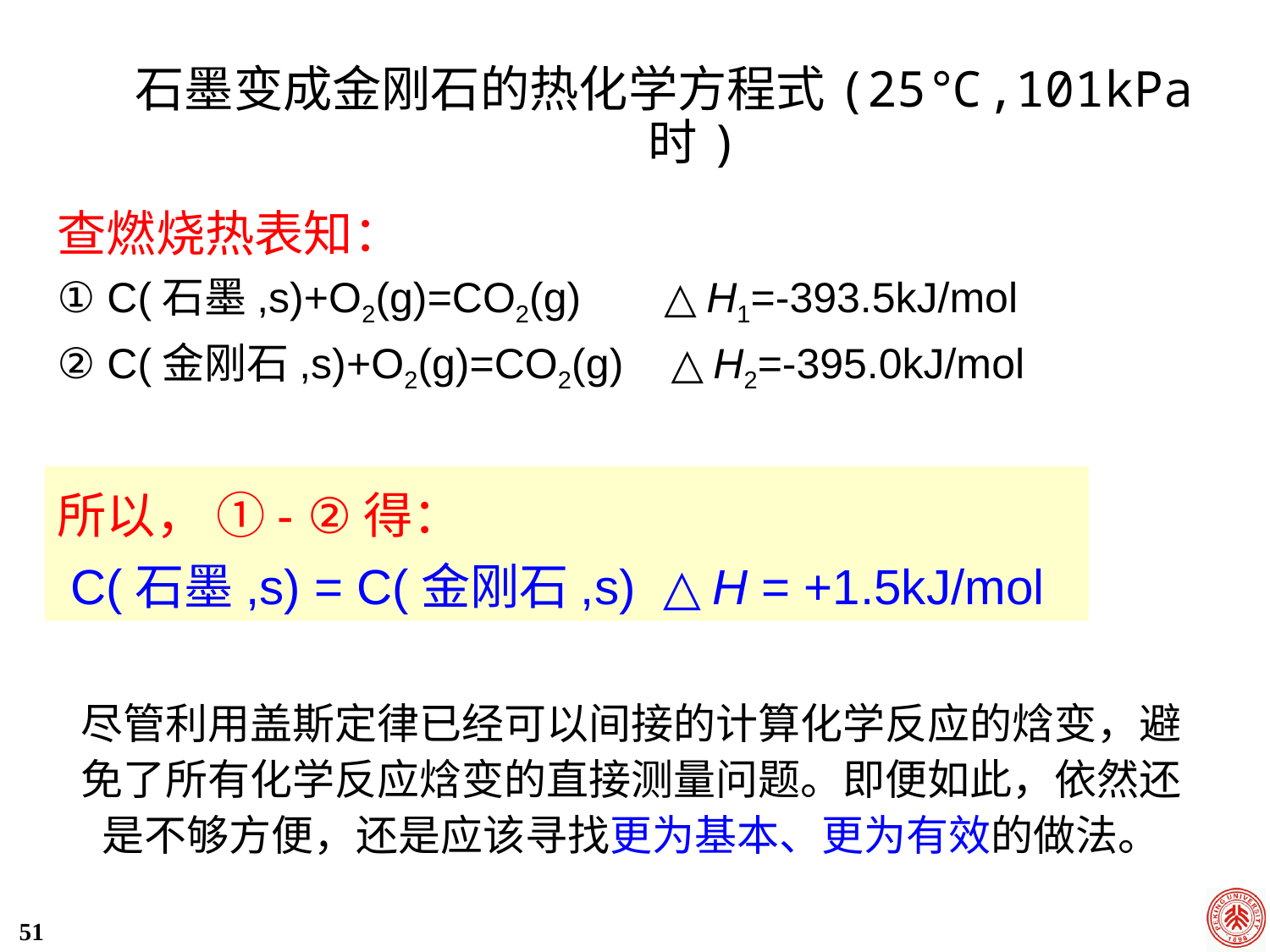

石墨变成金刚石的热化学方程式(25℃,101kPa时)
查燃烧热表知：
① C(石墨,s)+O2(g)=CO2(g)       △H1=-393.5kJ/mol
② C(金刚石,s)+O2(g)=CO2(g)    △H2=-395.0kJ/mol
所以， ①- ②得：
 C(石墨,s) = C(金刚石,s)  △H = +1.5kJ/mol
尽管利用盖斯定律已经可以间接的计算化学反应的焓变，避免了所有化学反应焓变的直接测量问题。即便如此，依然还是不够方便，还是应该寻找更为基本、更为有效的做法。
51